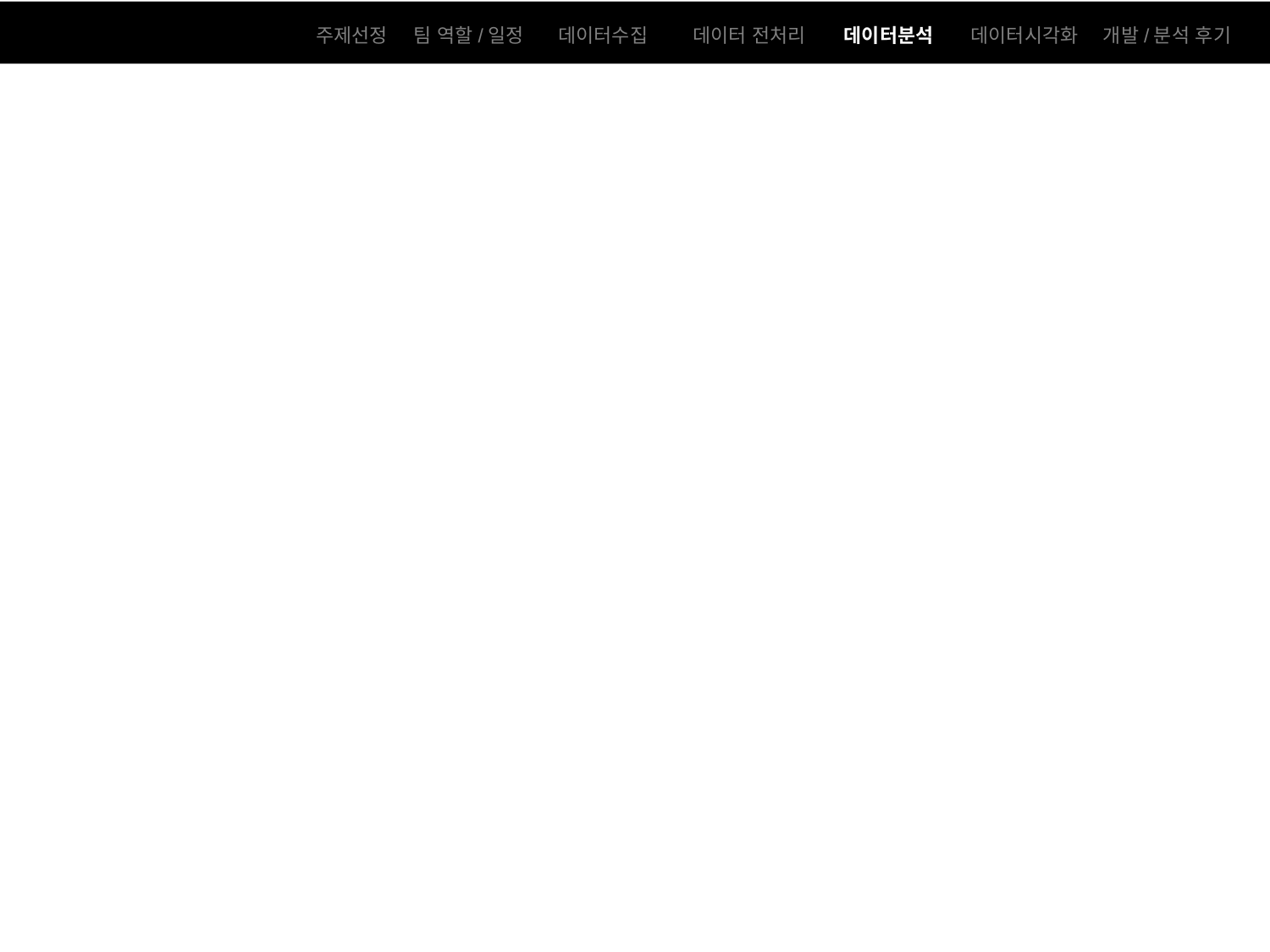

주제선정
팀 역할/일정
데이터수집
데이터 전처리
데이터분석
데이터시각화
개발/분석 후기